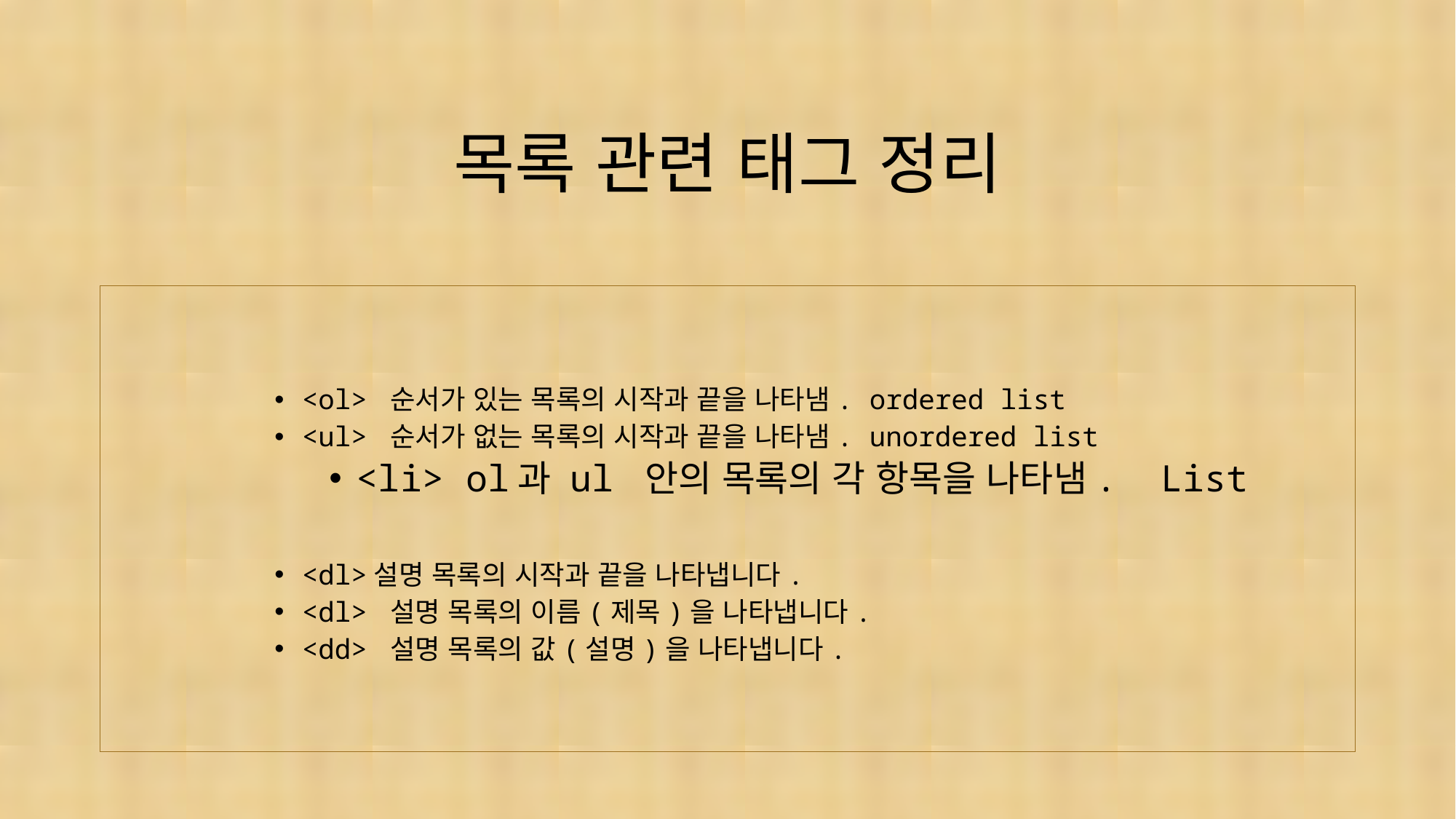

# 목록 관련 태그 정리

<ol> 순서가 있는 목록의 시작과 끝을 나타냄. ordered list
<ul> 순서가 없는 목록의 시작과 끝을 나타냄. unordered list
<li> ol과 ul 안의 목록의 각 항목을 나타냄.  List

<dl>설명 목록의 시작과 끝을 나타냅니다.
<dl> 설명 목록의 이름(제목)을 나타냅니다.
<dd> 설명 목록의 값(설명)을 나타냅니다.